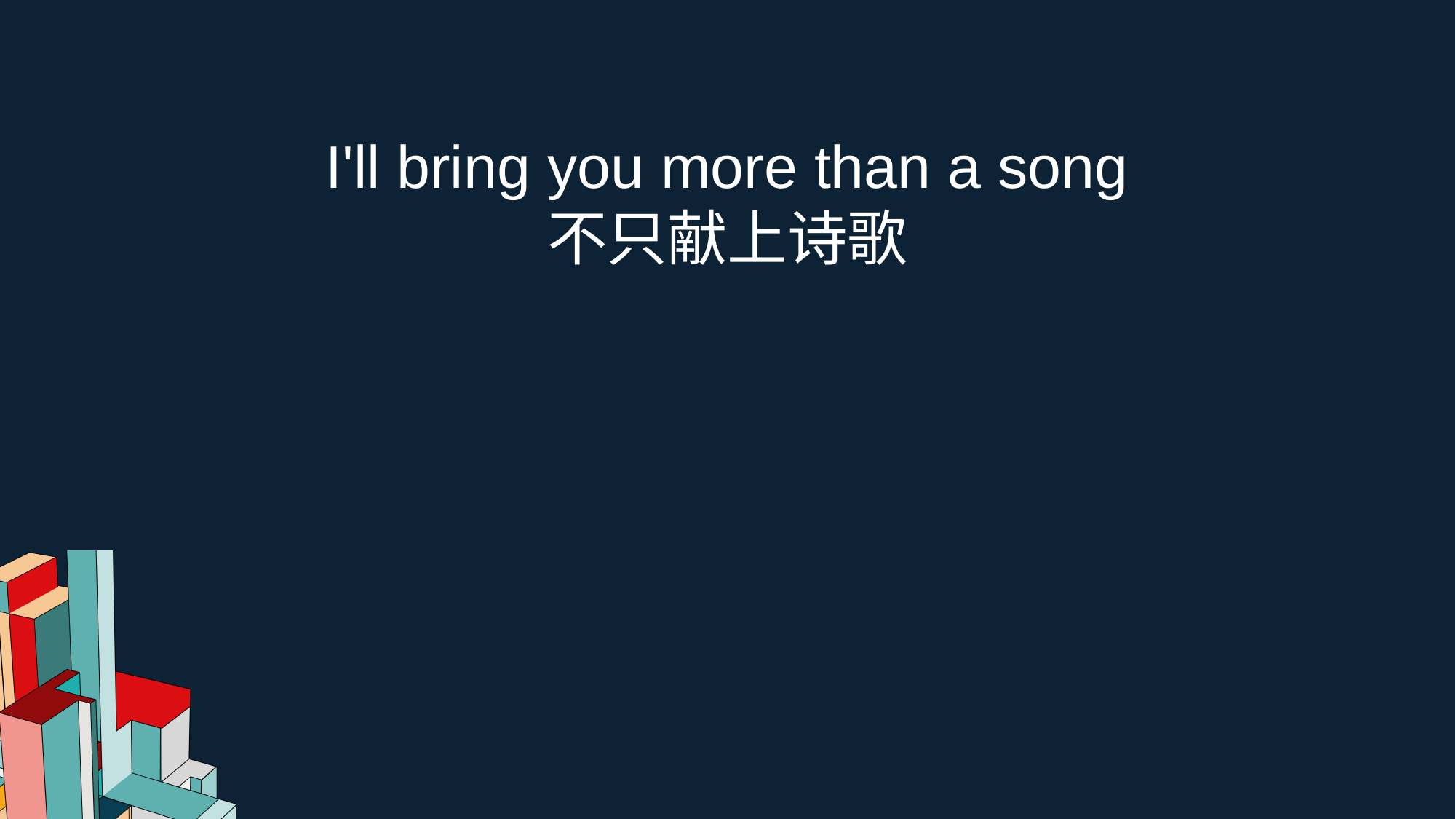

I'll bring you more than a song
不只献上诗歌